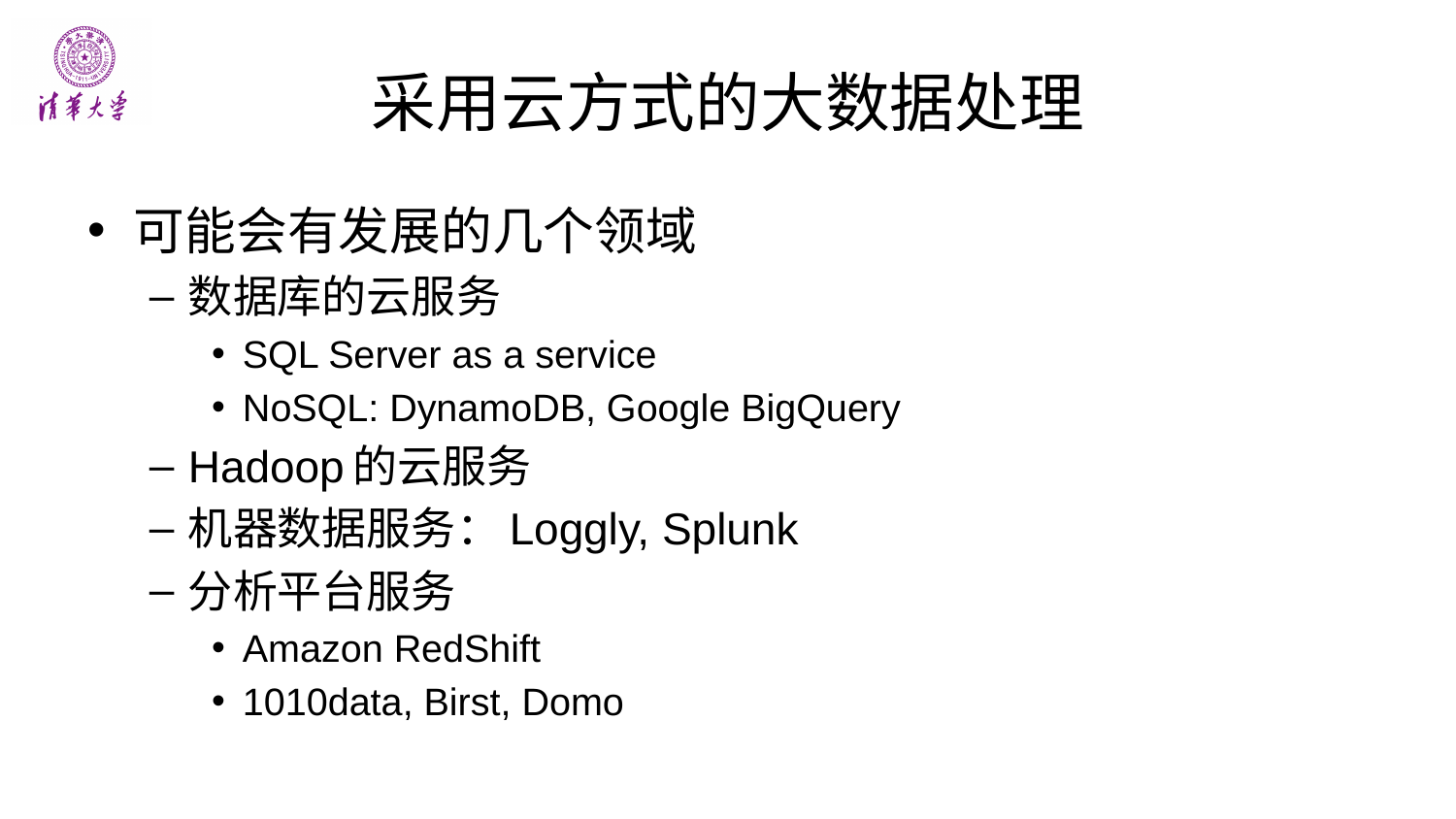

# 采用云方式的大数据处理
可能会有发展的几个领域
数据库的云服务
SQL Server as a service
NoSQL: DynamoDB, Google BigQuery
Hadoop的云服务
机器数据服务：Loggly, Splunk
分析平台服务
Amazon RedShift
1010data, Birst, Domo